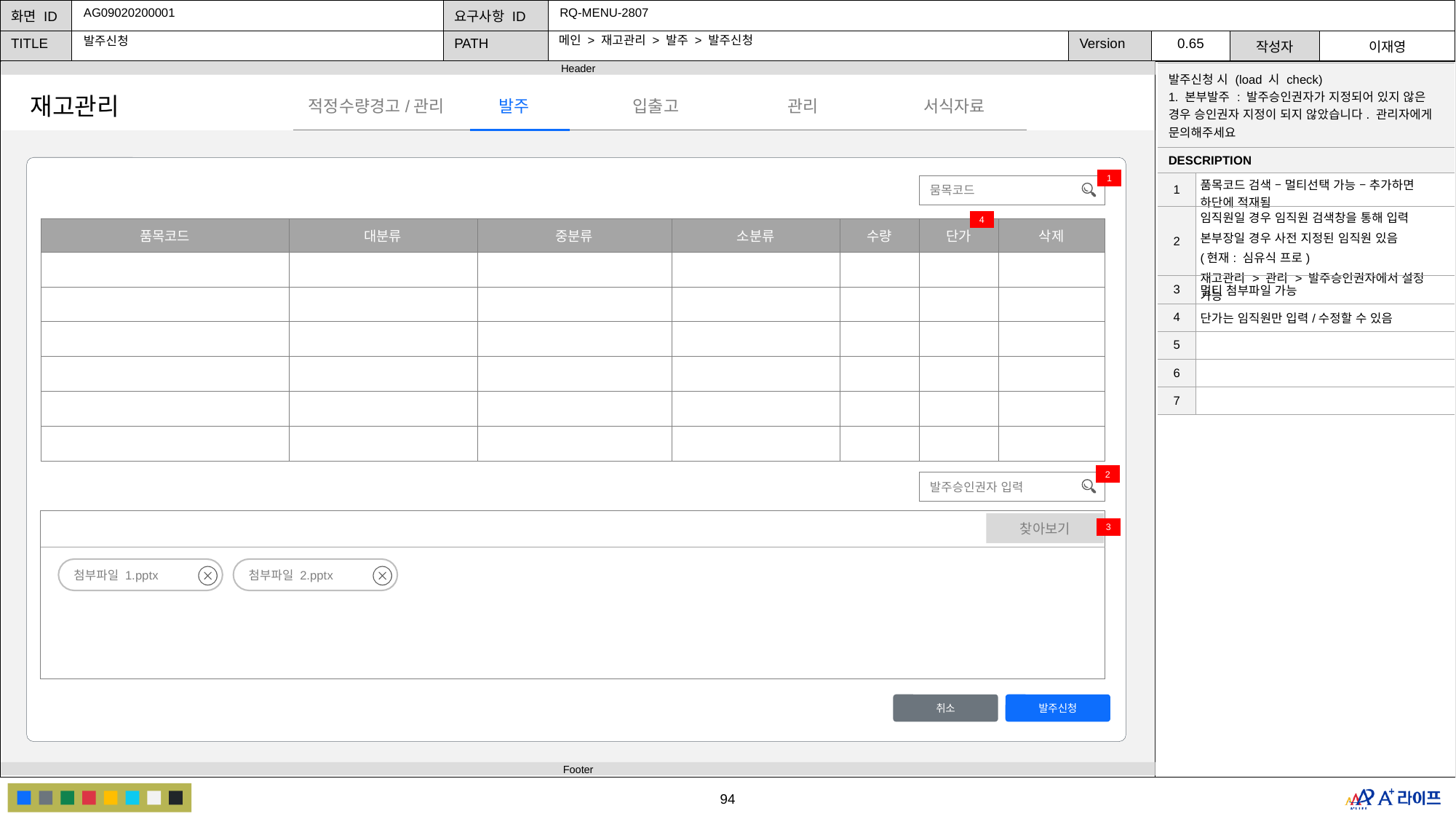

AG09020200001

RQ-MENU-2807

메인 > 재고관리 > 발주 > 발주신청
발주신청
| 발주신청 시 (load 시 check) 1. 본부발주 : 발주승인권자가 지정되어 있지 않은 경우 승인권자 지정이 되지 않았습니다. 관리자에게 문의해주세요 |  |
| --- | --- |
| DESCRIPTION |  |
| 1 | 품목코드 검색 – 멀티선택 가능 – 추가하면 하단에 적재됨 |
| 2 | 임직원일 경우 임직원 검색창을 통해 입력 본부장일 경우 사전 지정된 임직원 있음 (현재: 심유식 프로) 재고관리 > 관리 > 발주승인권자에서 설정 가능 |
| 3 | 멀티 첨부파일 가능 |
| 4 | 단가는 임직원만 입력/수정할 수 있음 |
| 5 |  |
| 6 |  |
| 7 |  |
재고관리
발주
관리
적정수량경고/관리
입출고
서식자료

1
뭄목코드

4
| 품목코드 | 대분류 | 중분류 | 소분류 | 수량 | 단가 | 삭제 |
| --- | --- | --- | --- | --- | --- | --- |
|  |  |  |  |  |  |  |
|  |  |  |  |  |  |  |
|  |  |  |  |  |  |  |
|  |  |  |  |  |  |  |
|  |  |  |  |  |  |  |
|  |  |  |  |  |  |  |
2
발주승인권자 입력

찾아보기
3
첨부파일 1.pptx
첨부파일 2.pptx

취소
발주신청